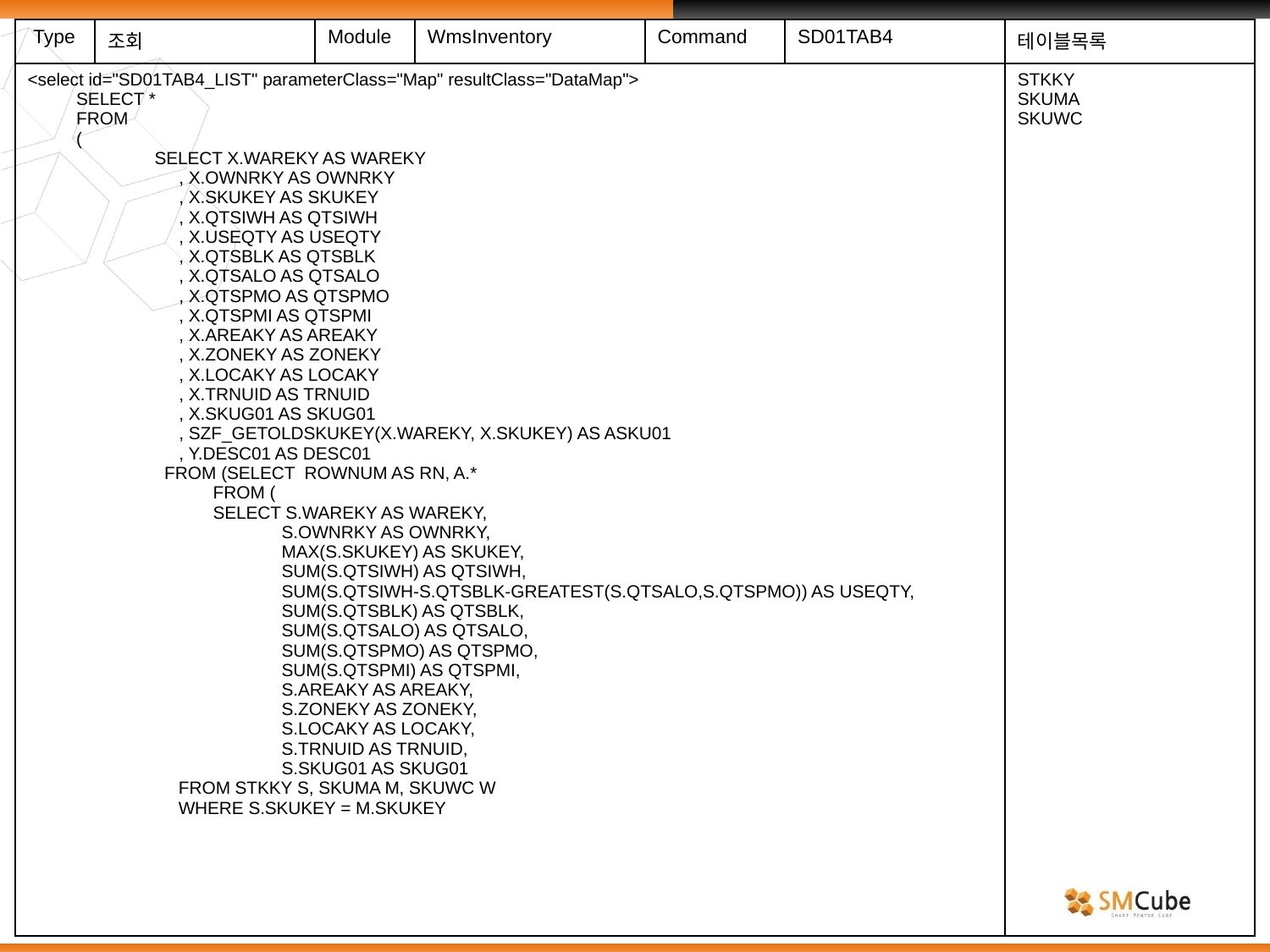

| Type | 조회 | Module | WmsInventory | Command | SD01TAB4 | 테이블목록 |
| --- | --- | --- | --- | --- | --- | --- |
| <select id="SD01TAB4\_LIST" parameterClass="Map" resultClass="DataMap"> SELECT \* FROM ( SELECT X.WAREKY AS WAREKY , X.OWNRKY AS OWNRKY , X.SKUKEY AS SKUKEY , X.QTSIWH AS QTSIWH , X.USEQTY AS USEQTY , X.QTSBLK AS QTSBLK , X.QTSALO AS QTSALO , X.QTSPMO AS QTSPMO , X.QTSPMI AS QTSPMI , X.AREAKY AS AREAKY , X.ZONEKY AS ZONEKY , X.LOCAKY AS LOCAKY , X.TRNUID AS TRNUID , X.SKUG01 AS SKUG01 , SZF\_GETOLDSKUKEY(X.WAREKY, X.SKUKEY) AS ASKU01 , Y.DESC01 AS DESC01 FROM (SELECT ROWNUM AS RN, A.\* FROM ( SELECT S.WAREKY AS WAREKY, S.OWNRKY AS OWNRKY, MAX(S.SKUKEY) AS SKUKEY, SUM(S.QTSIWH) AS QTSIWH, SUM(S.QTSIWH-S.QTSBLK-GREATEST(S.QTSALO,S.QTSPMO)) AS USEQTY, SUM(S.QTSBLK) AS QTSBLK, SUM(S.QTSALO) AS QTSALO, SUM(S.QTSPMO) AS QTSPMO, SUM(S.QTSPMI) AS QTSPMI, S.AREAKY AS AREAKY, S.ZONEKY AS ZONEKY, S.LOCAKY AS LOCAKY, S.TRNUID AS TRNUID, S.SKUG01 AS SKUG01 FROM STKKY S, SKUMA M, SKUWC W WHERE S.SKUKEY = M.SKUKEY |  |  |  |  |  | STKKY SKUMA SKUWC |